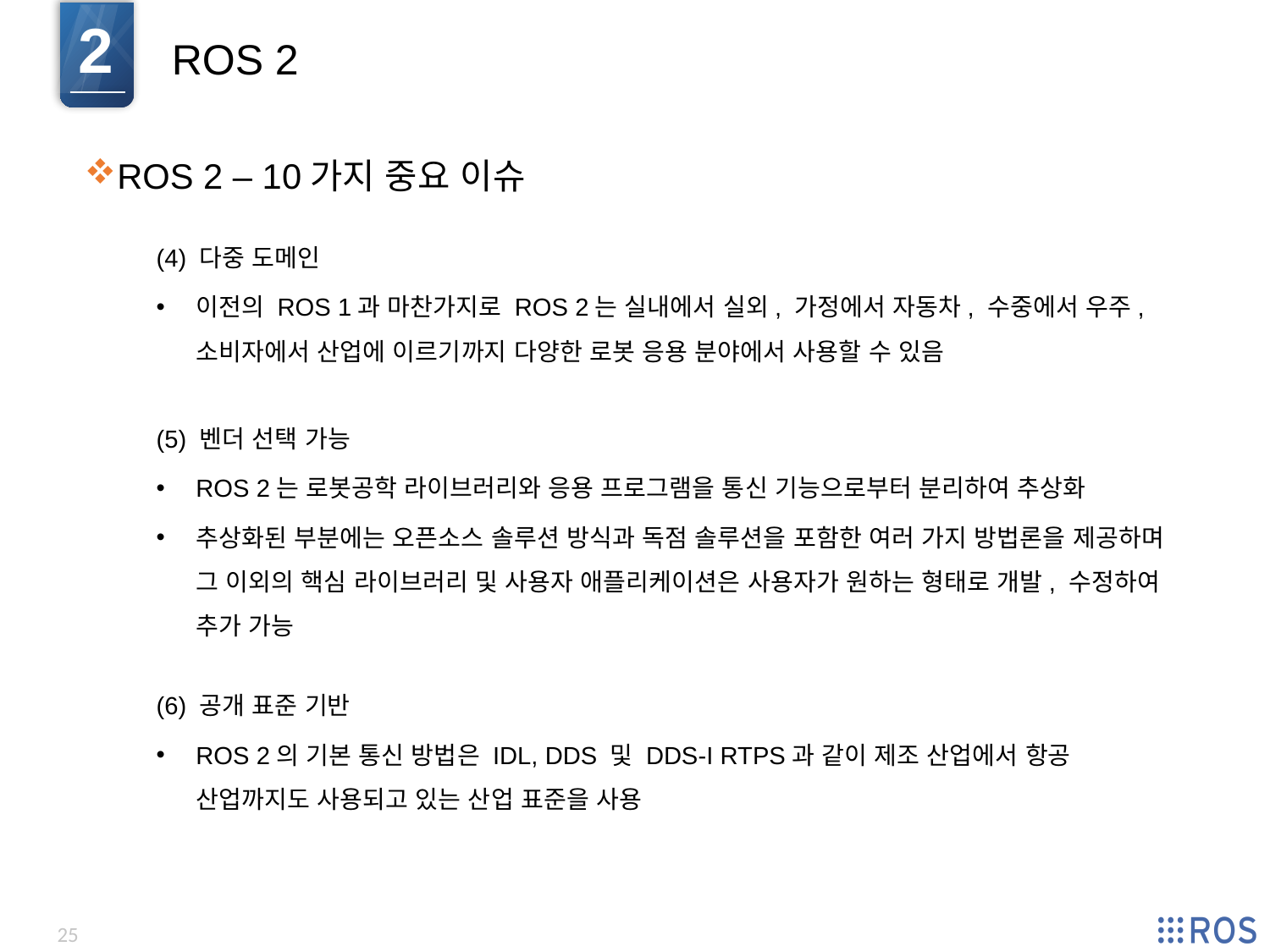

2
ROS 2
ROS 2 – 10가지 중요 이슈
(4) 다중 도메인
이전의 ROS 1과 마찬가지로 ROS 2는 실내에서 실외, 가정에서 자동차, 수중에서 우주, 소비자에서 산업에 이르기까지 다양한 로봇 응용 분야에서 사용할 수 있음
(5) 벤더 선택 가능
ROS 2는 로봇공학 라이브러리와 응용 프로그램을 통신 기능으로부터 분리하여 추상화
추상화된 부분에는 오픈소스 솔루션 방식과 독점 솔루션을 포함한 여러 가지 방법론을 제공하며 그 이외의 핵심 라이브러리 및 사용자 애플리케이션은 사용자가 원하는 형태로 개발, 수정하여 추가 가능
(6) 공개 표준 기반
ROS 2의 기본 통신 방법은 IDL, DDS 및 DDS-I RTPS과 같이 제조 산업에서 항공 산업까지도 사용되고 있는 산업 표준을 사용
25